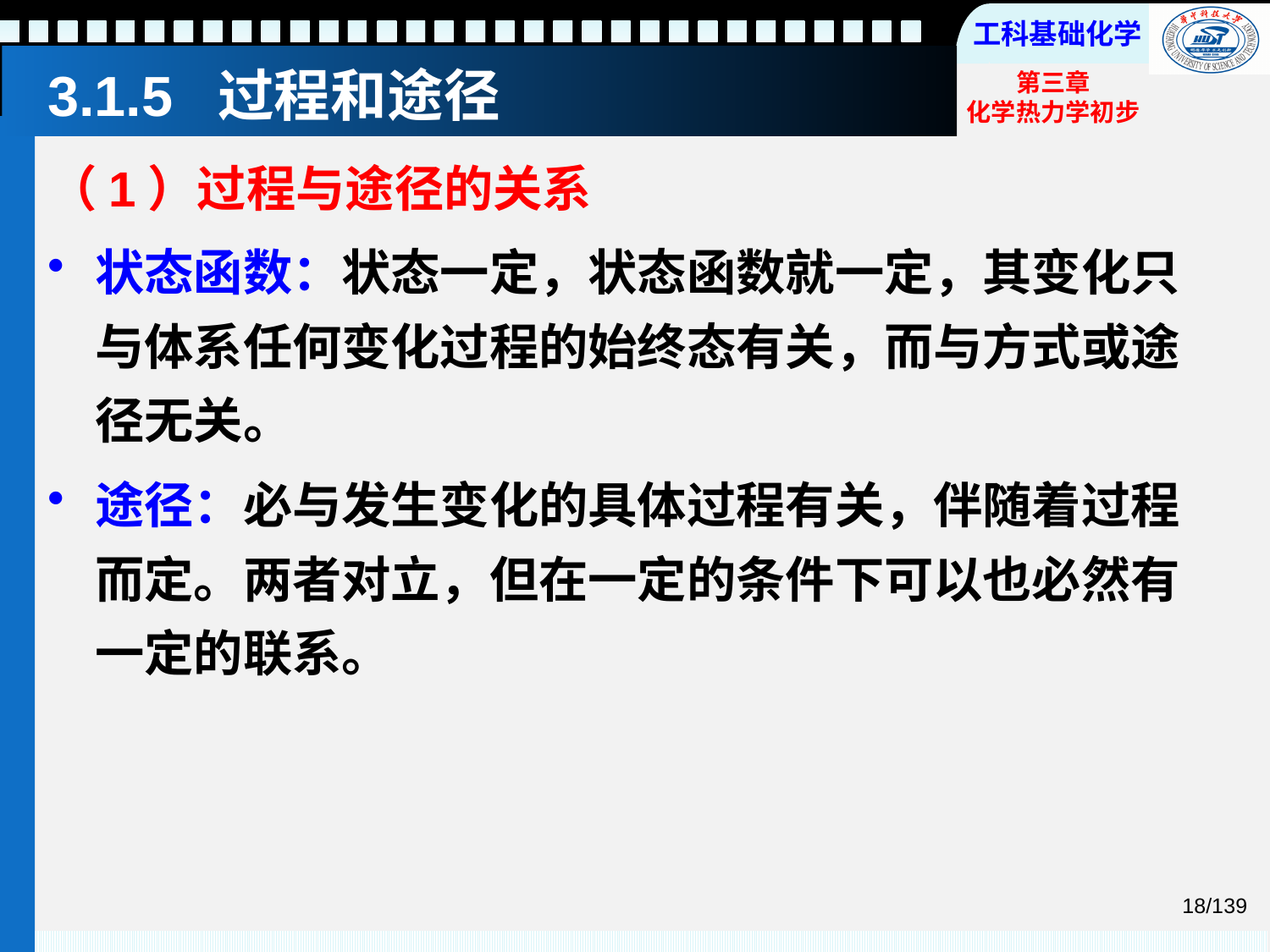

# 3.1.5  过程和途径
（1）过程与途径的关系
状态函数：状态一定，状态函数就一定，其变化只与体系任何变化过程的始终态有关，而与方式或途径无关。
途径：必与发生变化的具体过程有关，伴随着过程而定。两者对立，但在一定的条件下可以也必然有一定的联系。